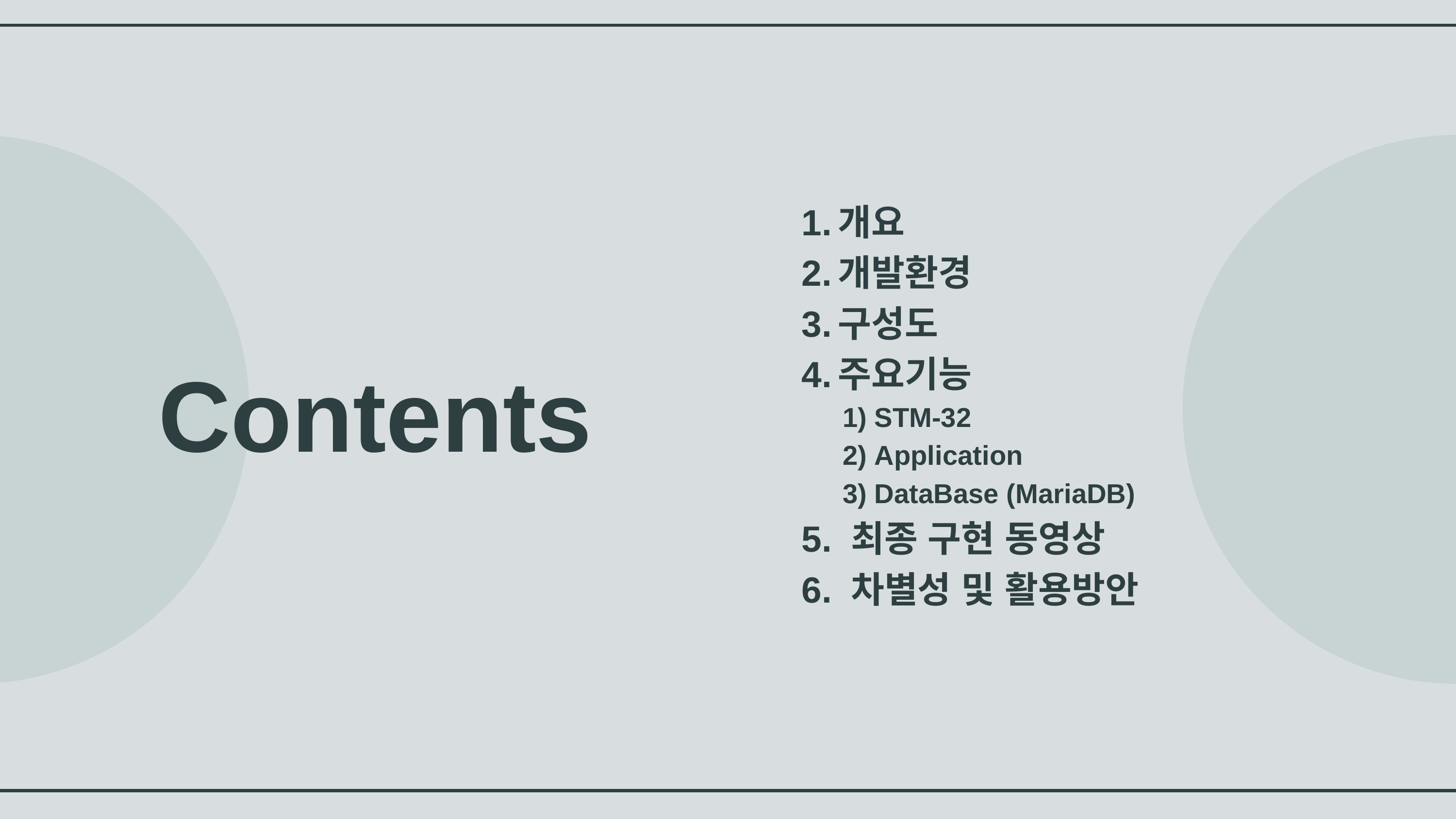

개요
개발환경
구성도
주요기능
STM-32
Application
DataBase (MariaDB)
5. 최종 구현 동영상
6. 차별성 및 활용방안

Contents